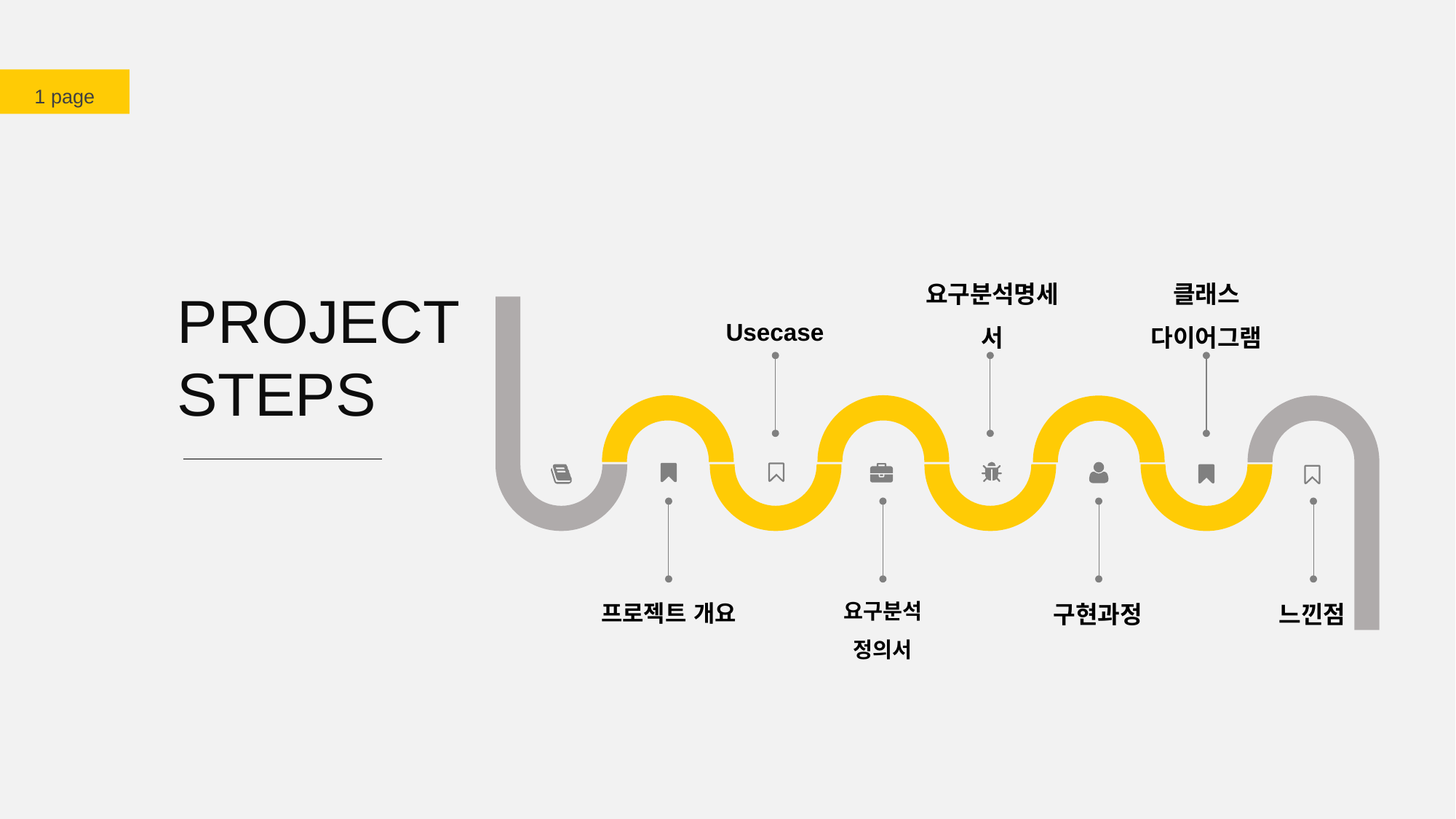

1 page

요구분석명세서
클래스
다이어그램
Usecase

구현과정
요구분석
정의서

프로젝트 개요
PROJECT
STEPS

느낀점